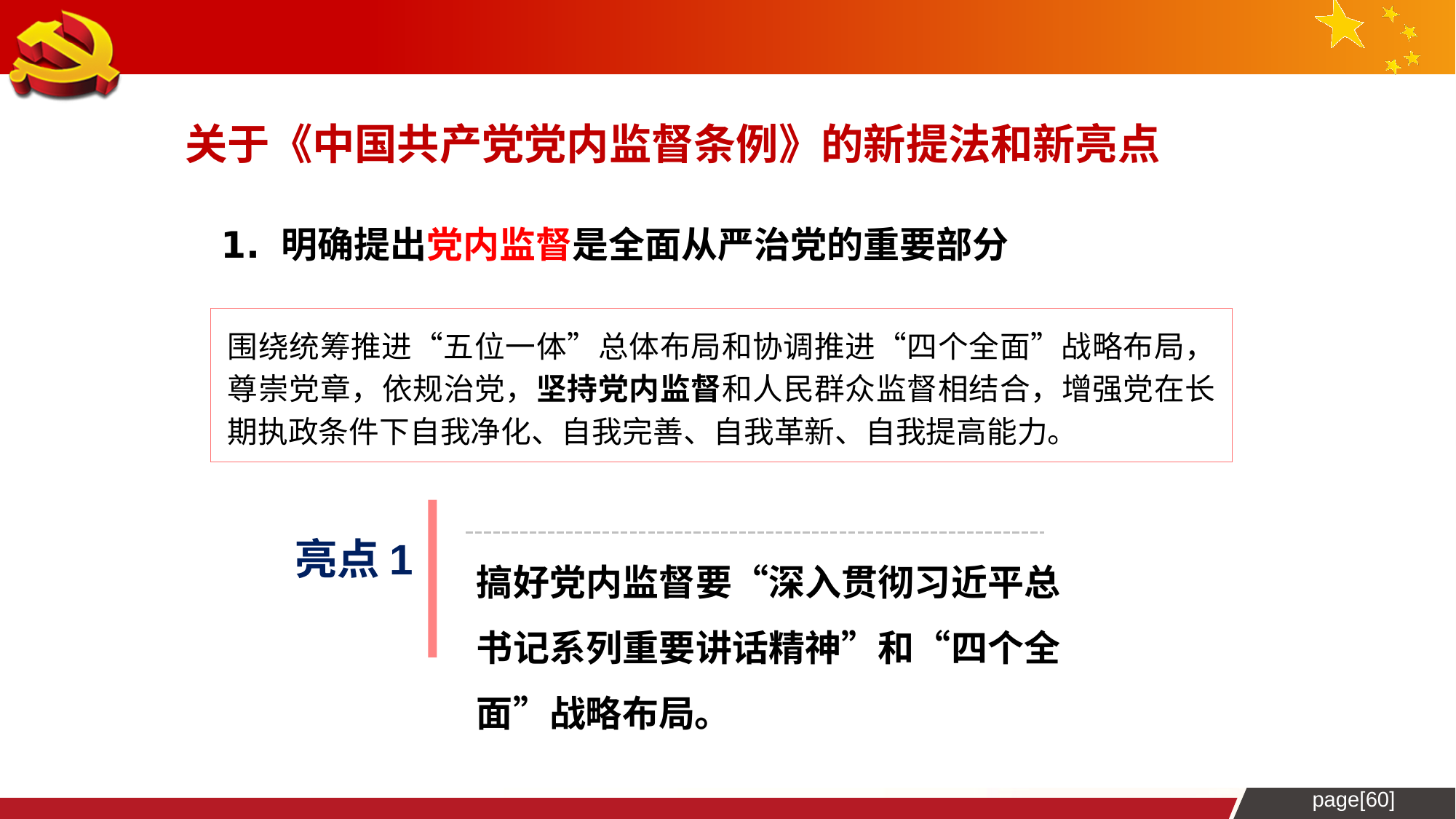

关于《中国共产党党内监督条例》的新提法和新亮点
1. 明确提出党内监督是全面从严治党的重要部分
围绕统筹推进“五位一体”总体布局和协调推进“四个全面”战略布局，尊崇党章，依规治党，坚持党内监督和人民群众监督相结合，增强党在长期执政条件下自我净化、自我完善、自我革新、自我提高能力。

亮点1
搞好党内监督要“深入贯彻习近平总书记系列重要讲话精神”和“四个全面”战略布局。